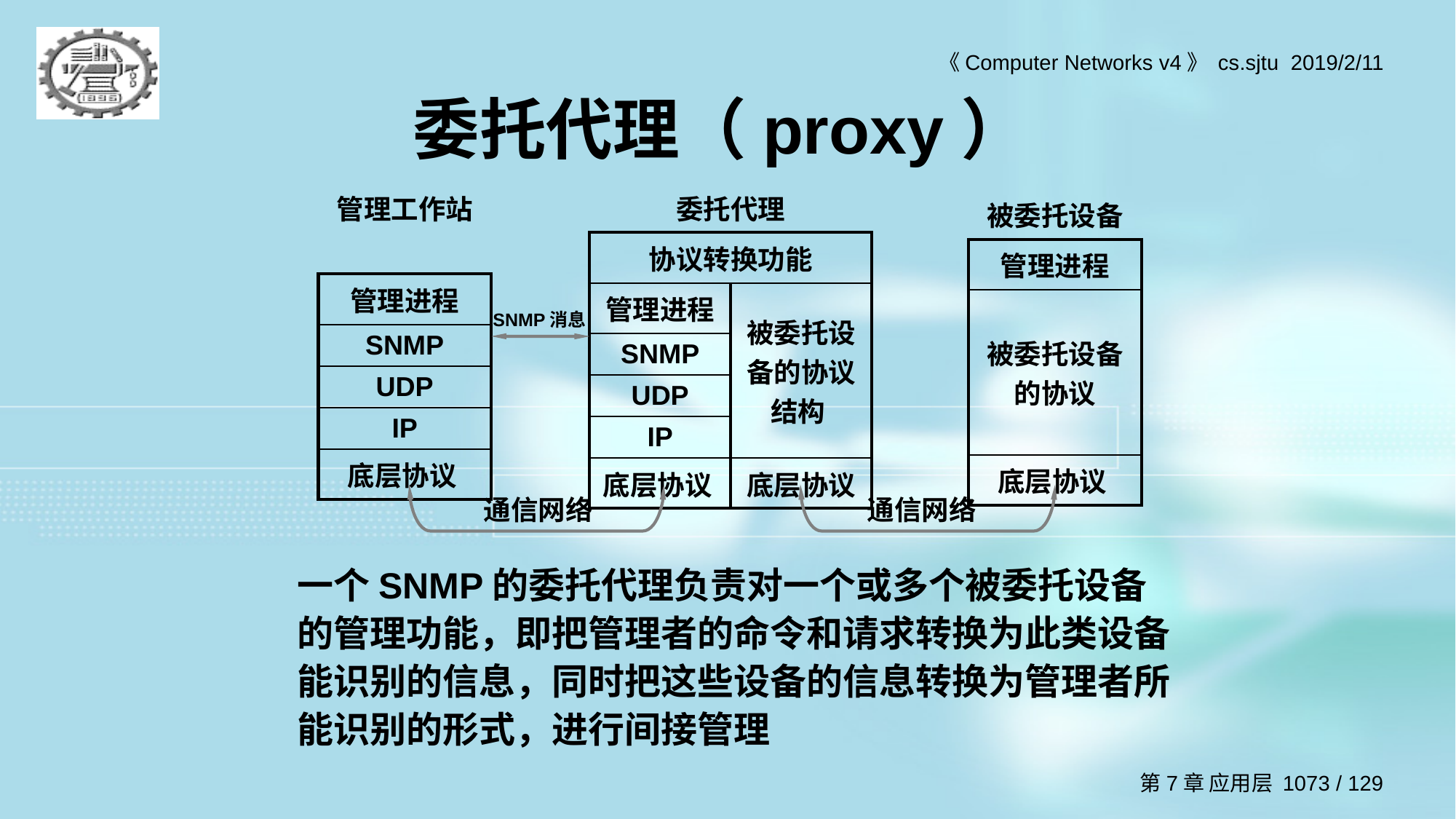

# 委托代理（proxy）
| 管理工作站 |
| --- |
|  |
| 管理进程 |
| SNMP |
| UDP |
| IP |
| 底层协议 |
| 委托代理 |  |
| --- | --- |
| 协议转换功能 |  |
| 管理进程 | 被委托设备的协议结构 |
| SNMP |  |
| UDP |  |
| IP |  |
| 底层协议 | 底层协议 |
| 被委托设备 |
| --- |
| 管理进程 |
| 被委托设备的协议 |
| 底层协议 |
SNMP消息

通信网络
通信网络
一个SNMP的委托代理负责对一个或多个被委托设备的管理功能，即把管理者的命令和请求转换为此类设备能识别的信息，同时把这些设备的信息转换为管理者所能识别的形式，进行间接管理